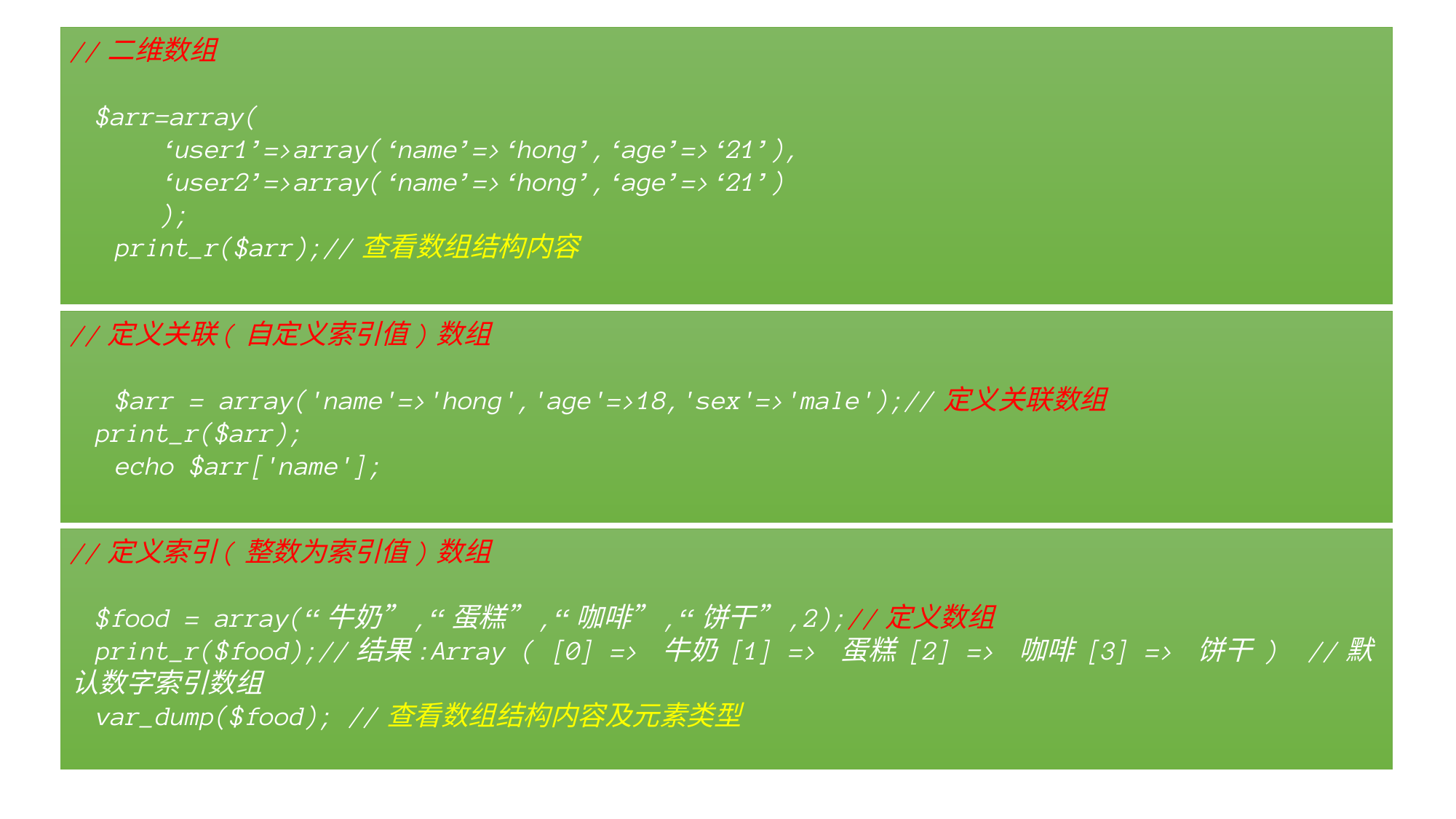

//二维数组
   $arr=array(
      ‘user1’=>array(‘name’=>‘hong’,‘age’=>‘21’),
      ‘user2’=>array(‘name’=>‘hong’,‘age’=>‘21’)
      );
   print_r($arr);//查看数组结构内容

//定义关联(自定义索引值)数组
   $arr = array('name'=>'hong','age'=>18,'sex'=>'male');//定义关联数组
   print_r($arr);
   echo $arr['name'];
//定义索引(整数为索引值)数组
   $food = array(“牛奶”,“蛋糕”,“咖啡”,“饼干”,2);//定义数组
   print_r($food);//结果:Array ( [0] => 牛奶 [1] => 蛋糕 [2] => 咖啡 [3] => 饼干 )  //默认数字索引数组
   var_dump($food); //查看数组结构内容及元素类型